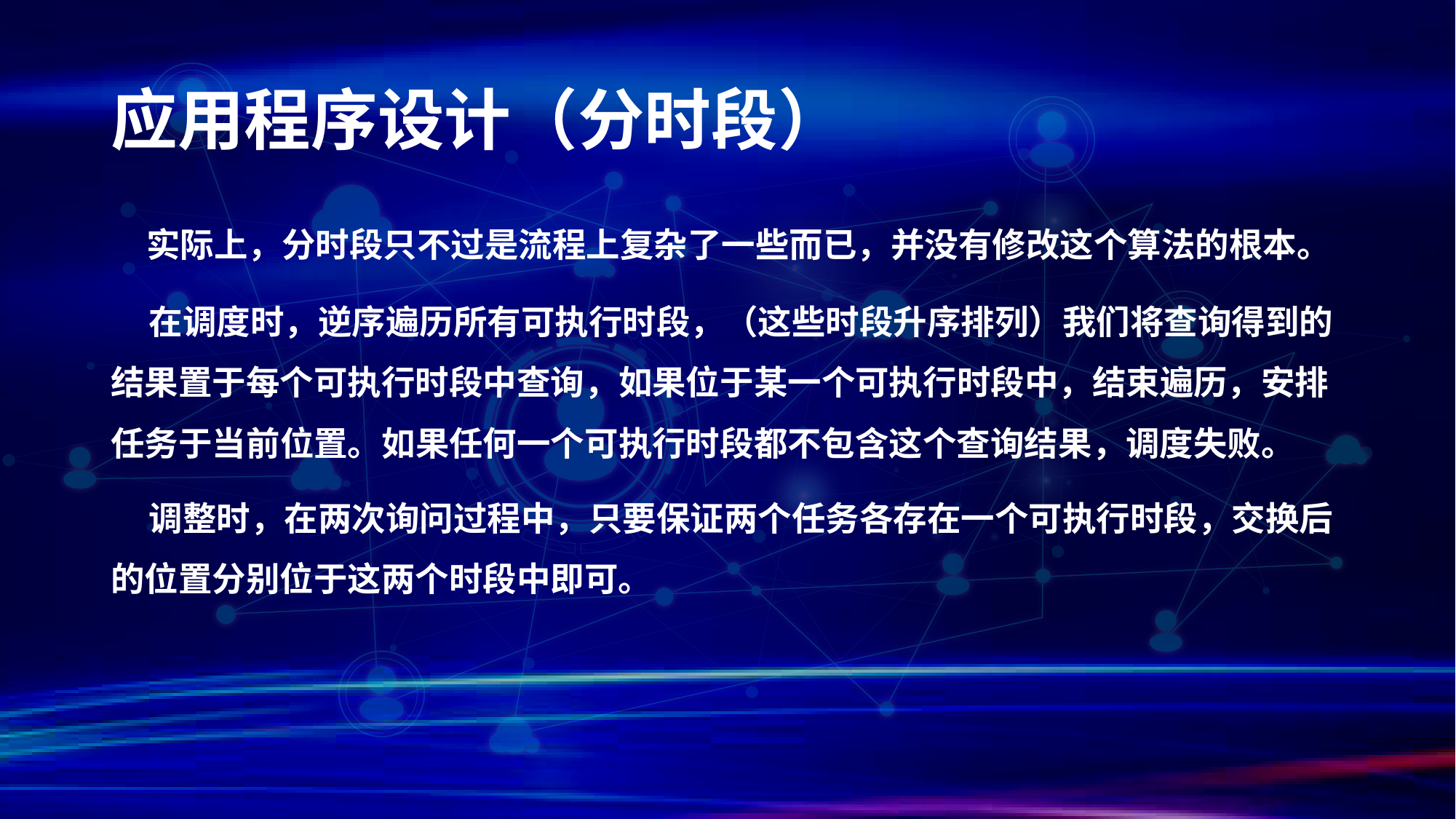

# 应用程序设计（分时段）
   实际上，分时段只不过是流程上复杂了一些而已，并没有修改这个算法的根本。
    在调度时，逆序遍历所有可执行时段，（这些时段升序排列）我们将查询得到的结果置于每个可执行时段中查询，如果位于某一个可执行时段中，结束遍历，安排任务于当前位置。如果任何一个可执行时段都不包含这个查询结果，调度失败。
    调整时，在两次询问过程中，只要保证两个任务各存在一个可执行时段，交换后的位置分别位于这两个时段中即可。